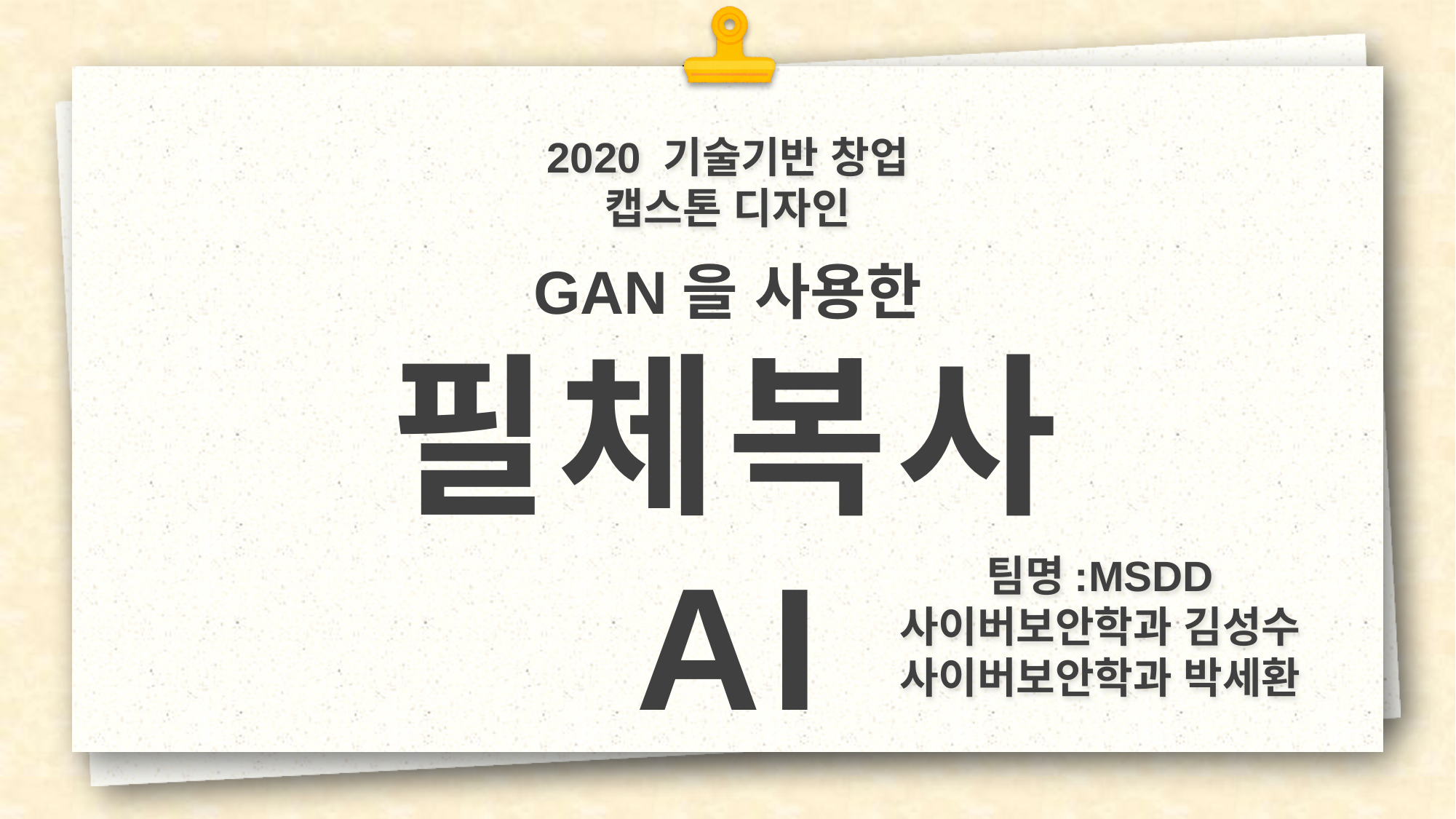

2020 기술기반 창업 캡스톤 디자인
GAN을 사용한
필체복사 AI
팀명:MSDD
사이버보안학과 김성수
사이버보안학과 박세환